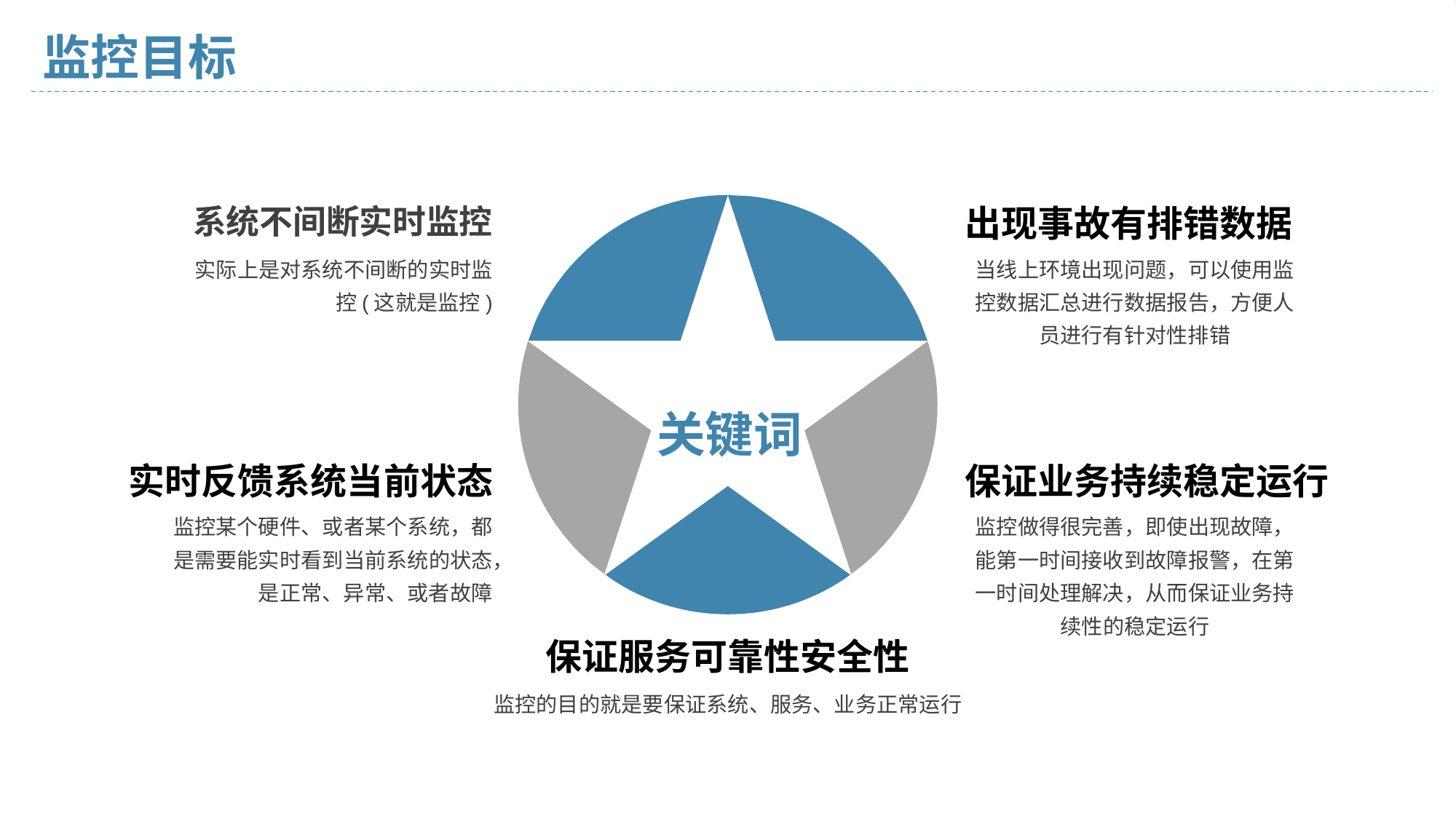

# 监控目标
系统不间断实时监控

出现事故有排错数据
实际上是对系统不间断的实时监控(这就是监控)
当线上环境出现问题，可以使用监控数据汇总进行数据报告，方便人员进行有针对性排错

关键词

实时反馈系统当前状态
保证业务持续稳定运行

监控某个硬件、或者某个系统，都是需要能实时看到当前系统的状态，是正常、异常、或者故障
监控做得很完善，即使出现故障，能第一时间接收到故障报警，在第一时间处理解决，从而保证业务持续性的稳定运行
保证服务可靠性安全性
监控的目的就是要保证系统、服务、业务正常运行